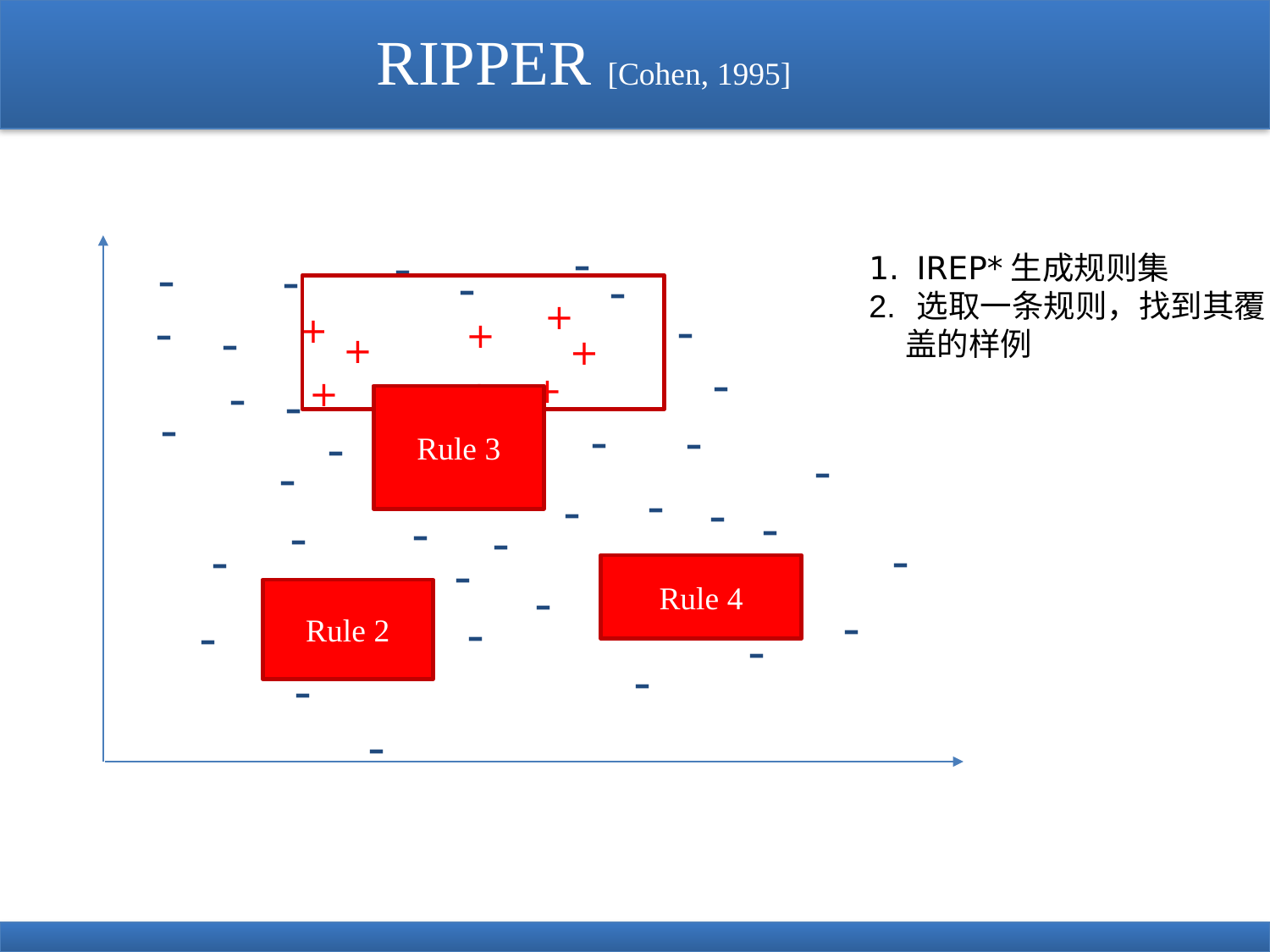

# RIPPER [Cohen, 1995]
-
-
-
-
-
-
-
-
-
-
-
-
-
-
-
-
-
-
-
-
-
-
-
-
-
-
-
-
-
-
-
-
-
-
-
IREP*生成规则集
选取一条规则，找到其覆
    盖的样例

+
+
+
+
+
+
+
+
+
+
+
Rule 3
+
+
+
+
Rule 4
+
+
+
+
+
Rule 2
-